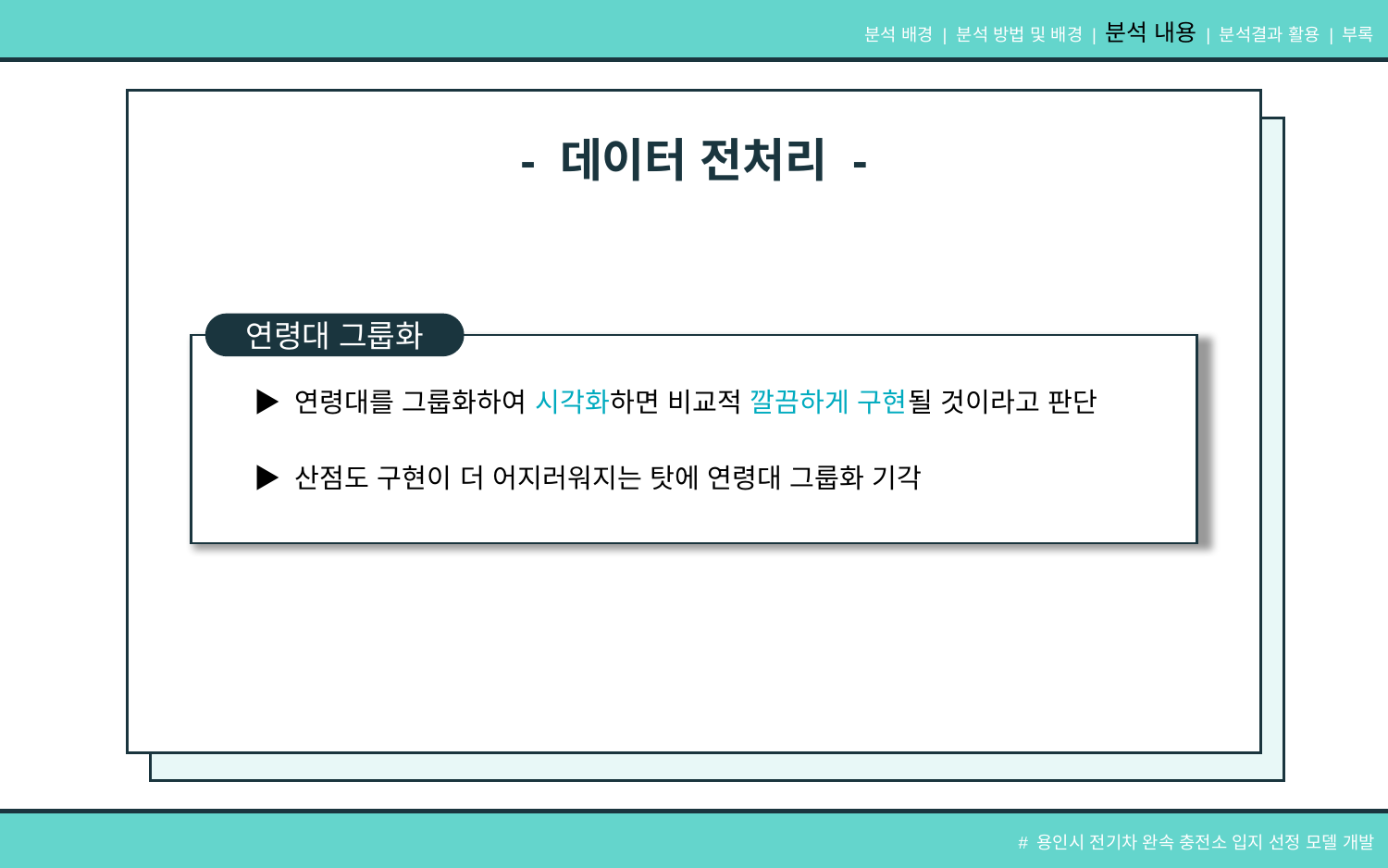

분석 배경 | 분석 방법 및 배경 | 분석 내용 | 분석결과 활용 | 부록

- 데이터 전처리 -

연령대 그룹화

▶ 연령대를 그룹화하여 시각화하면 비교적 깔끔하게 구현될 것이라고 판단
▶ 산점도 구현이 더 어지러워지는 탓에 연령대 그룹화 기각

# 용인시 전기차 완속 충전소 입지 선정 모델 개발